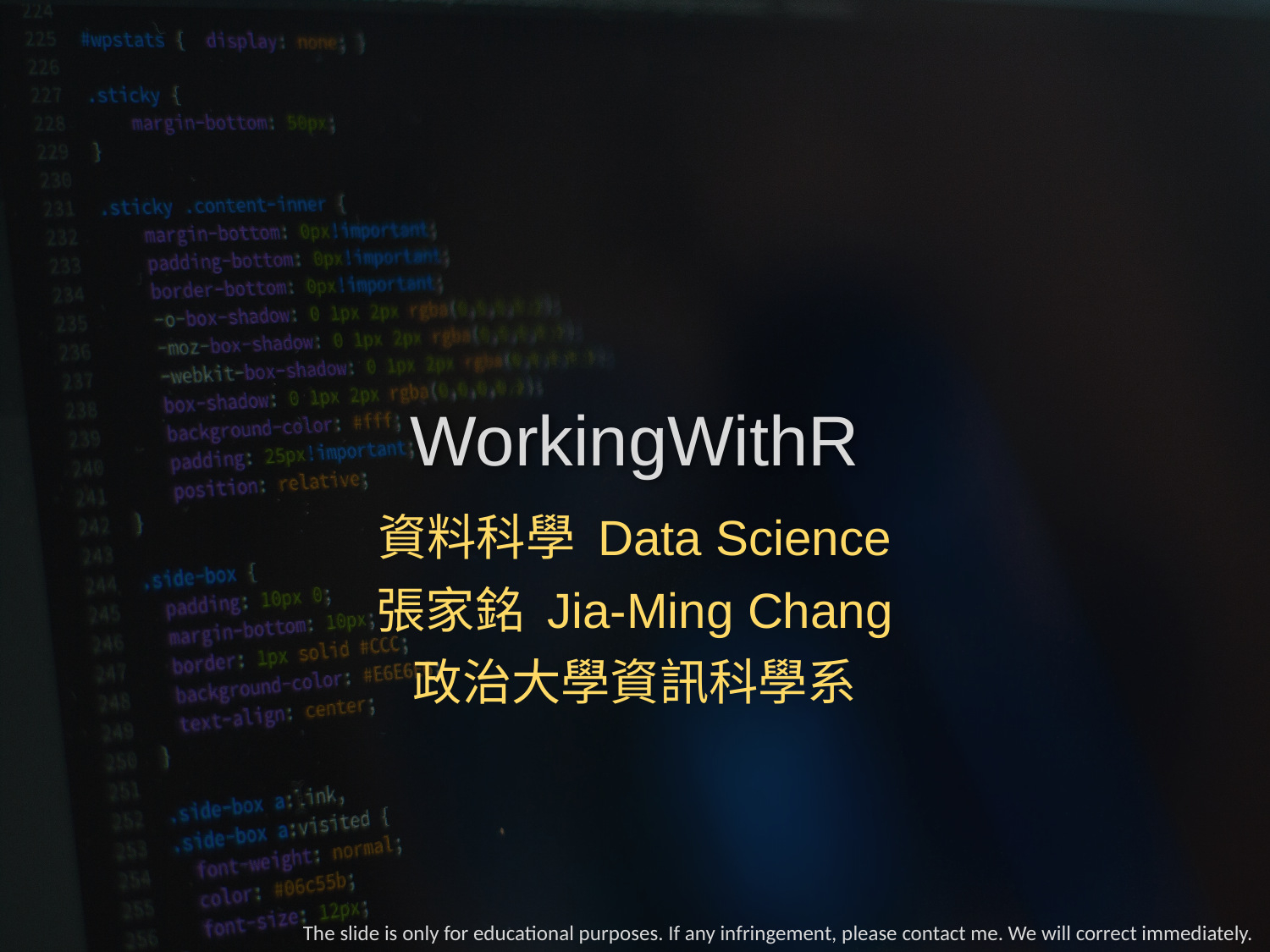

# WorkingWithR
資料科學 Data Science
張家銘 Jia-Ming Chang
政治大學資訊科學系
The slide is only for educational purposes. If any infringement, please contact me. We will correct immediately.